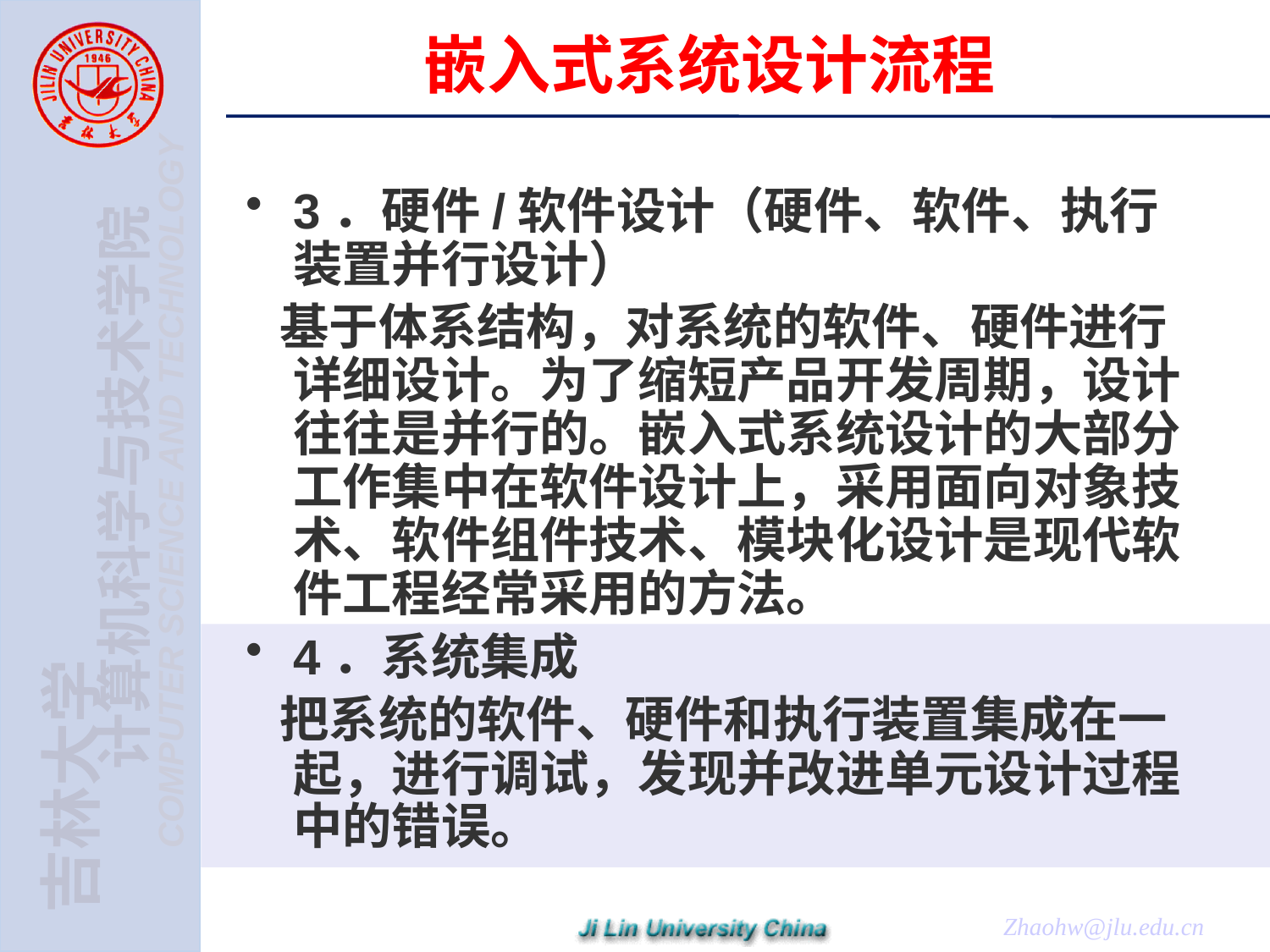

# 嵌入式系统设计流程

3．硬件/软件设计（硬件、软件、执行装置并行设计）
  基于体系结构，对系统的软件、硬件进行详细设计。为了缩短产品开发周期，设计往往是并行的。嵌入式系统设计的大部分工作集中在软件设计上，采用面向对象技术、软件组件技术、模块化设计是现代软件工程经常采用的方法。
4．系统集成
  把系统的软件、硬件和执行装置集成在一起，进行调试，发现并改进单元设计过程中的错误。